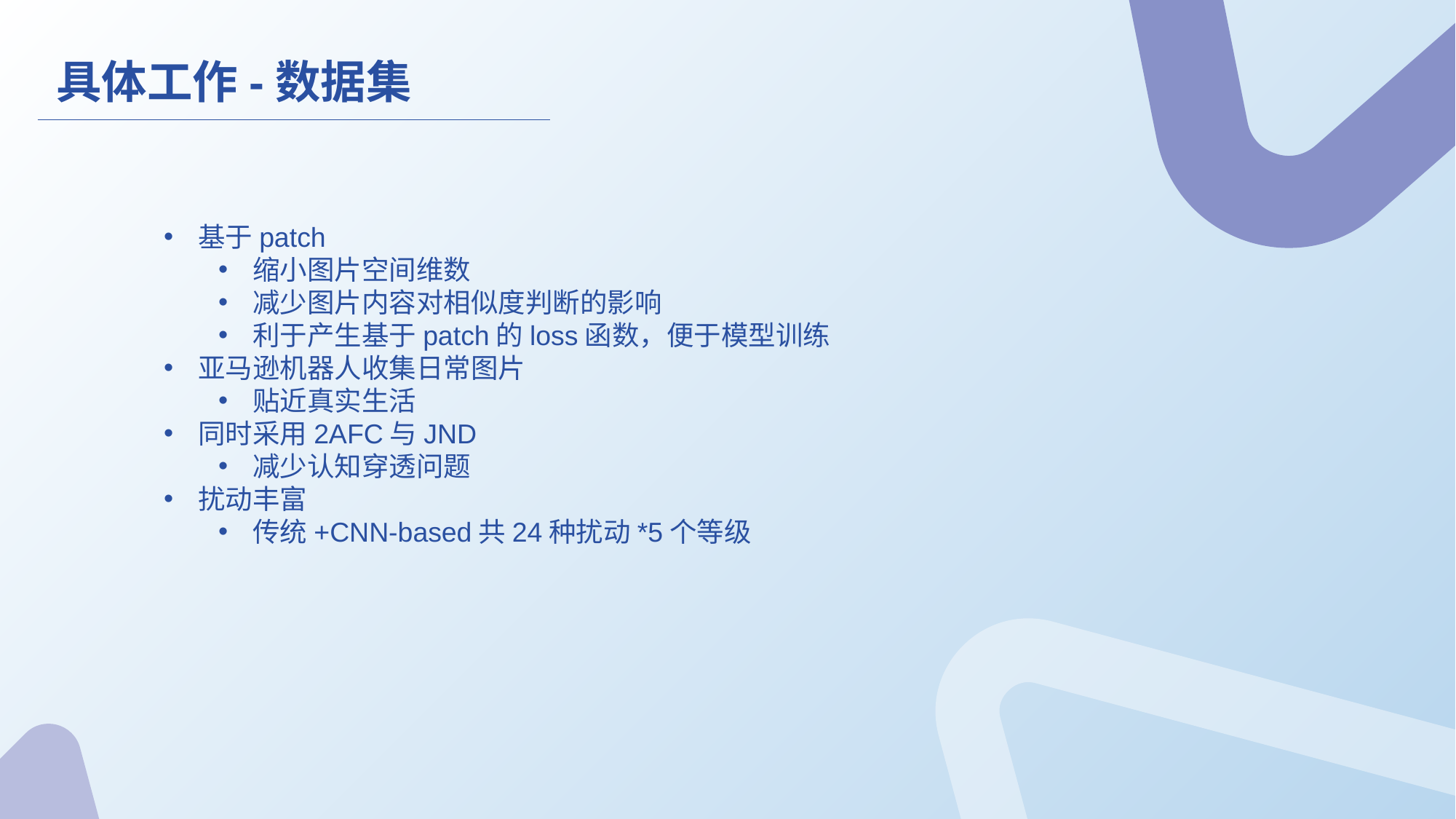

具体工作-数据集
基于patch
缩小图片空间维数
减少图片内容对相似度判断的影响
利于产生基于patch的loss函数，便于模型训练
亚马逊机器人收集日常图片
贴近真实生活
同时采用2AFC与JND
减少认知穿透问题
扰动丰富
传统+CNN-based共24种扰动*5个等级